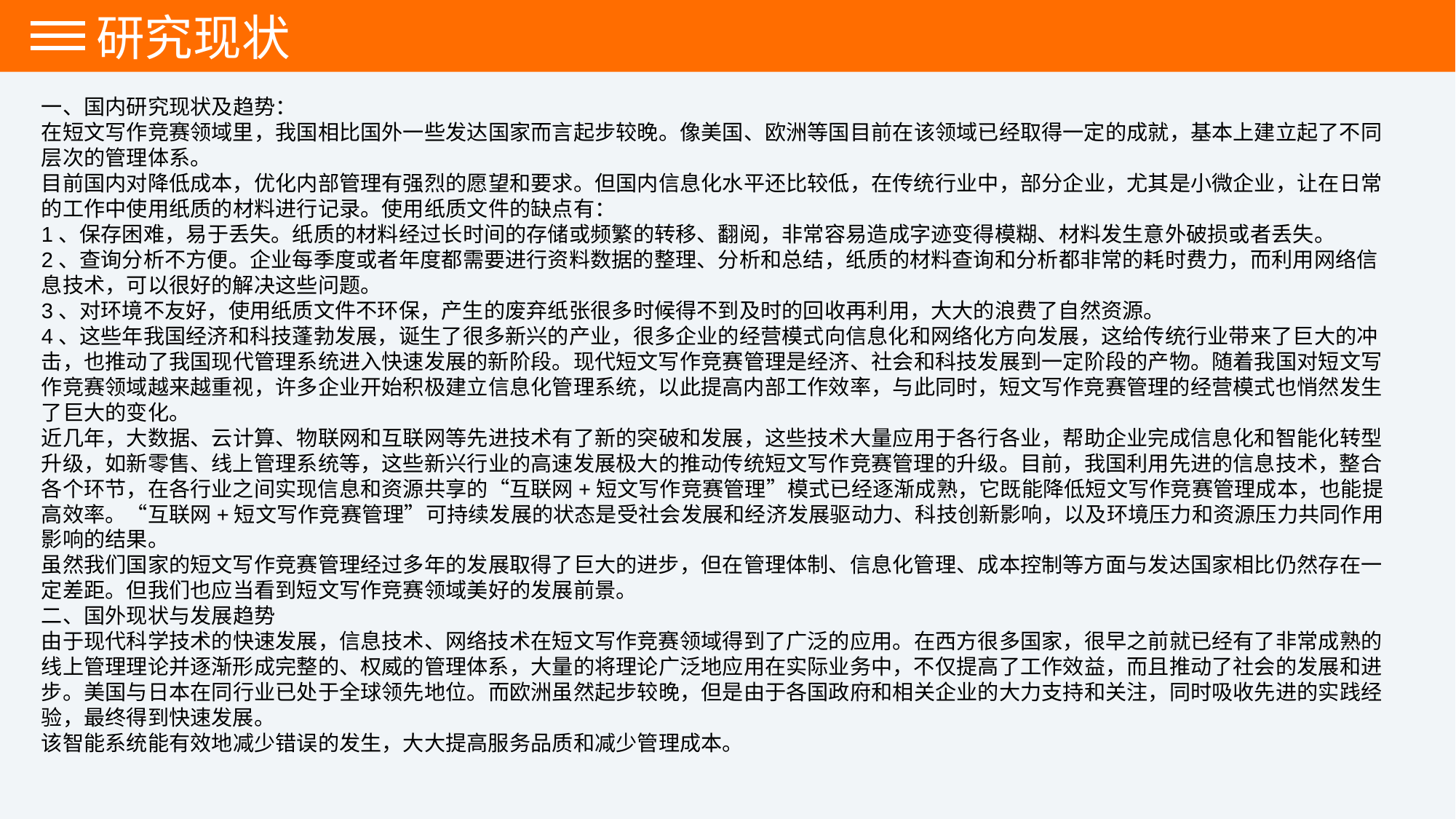

研究现状
一、国内研究现状及趋势：
在短文写作竞赛领域里，我国相比国外一些发达国家而言起步较晚。像美国、欧洲等国目前在该领域已经取得一定的成就，基本上建立起了不同层次的管理体系。
目前国内对降低成本，优化内部管理有强烈的愿望和要求。但国内信息化水平还比较低，在传统行业中，部分企业，尤其是小微企业，让在日常的工作中使用纸质的材料进行记录。使用纸质文件的缺点有：
1、保存困难，易于丢失。纸质的材料经过长时间的存储或频繁的转移、翻阅，非常容易造成字迹变得模糊、材料发生意外破损或者丢失。
2、查询分析不方便。企业每季度或者年度都需要进行资料数据的整理、分析和总结，纸质的材料查询和分析都非常的耗时费力，而利用网络信息技术，可以很好的解决这些问题。
3、对环境不友好，使用纸质文件不环保，产生的废弃纸张很多时候得不到及时的回收再利用，大大的浪费了自然资源。
4、这些年我国经济和科技蓬勃发展，诞生了很多新兴的产业，很多企业的经营模式向信息化和网络化方向发展，这给传统行业带来了巨大的冲击，也推动了我国现代管理系统进入快速发展的新阶段。现代短文写作竞赛管理是经济、社会和科技发展到一定阶段的产物。随着我国对短文写作竞赛领域越来越重视，许多企业开始积极建立信息化管理系统，以此提高内部工作效率，与此同时，短文写作竞赛管理的经营模式也悄然发生了巨大的变化。
近几年，大数据、云计算、物联网和互联网等先进技术有了新的突破和发展，这些技术大量应用于各行各业，帮助企业完成信息化和智能化转型升级，如新零售、线上管理系统等，这些新兴行业的高速发展极大的推动传统短文写作竞赛管理的升级。目前，我国利用先进的信息技术，整合各个环节，在各行业之间实现信息和资源共享的“互联网+短文写作竞赛管理”模式已经逐渐成熟，它既能降低短文写作竞赛管理成本，也能提高效率。“互联网+短文写作竞赛管理”可持续发展的状态是受社会发展和经济发展驱动力、科技创新影响，以及环境压力和资源压力共同作用影响的结果。
虽然我们国家的短文写作竞赛管理经过多年的发展取得了巨大的进步，但在管理体制、信息化管理、成本控制等方面与发达国家相比仍然存在一定差距。但我们也应当看到短文写作竞赛领域美好的发展前景。
二、国外现状与发展趋势
由于现代科学技术的快速发展，信息技术、网络技术在短文写作竞赛领域得到了广泛的应用。在西方很多国家，很早之前就已经有了非常成熟的线上管理理论并逐渐形成完整的、权威的管理体系，大量的将理论广泛地应用在实际业务中，不仅提高了工作效益，而且推动了社会的发展和进步。美国与日本在同行业已处于全球领先地位。而欧洲虽然起步较晚，但是由于各国政府和相关企业的大力支持和关注，同时吸收先进的实践经验，最终得到快速发展。
该智能系统能有效地减少错误的发生，大大提高服务品质和减少管理成本。